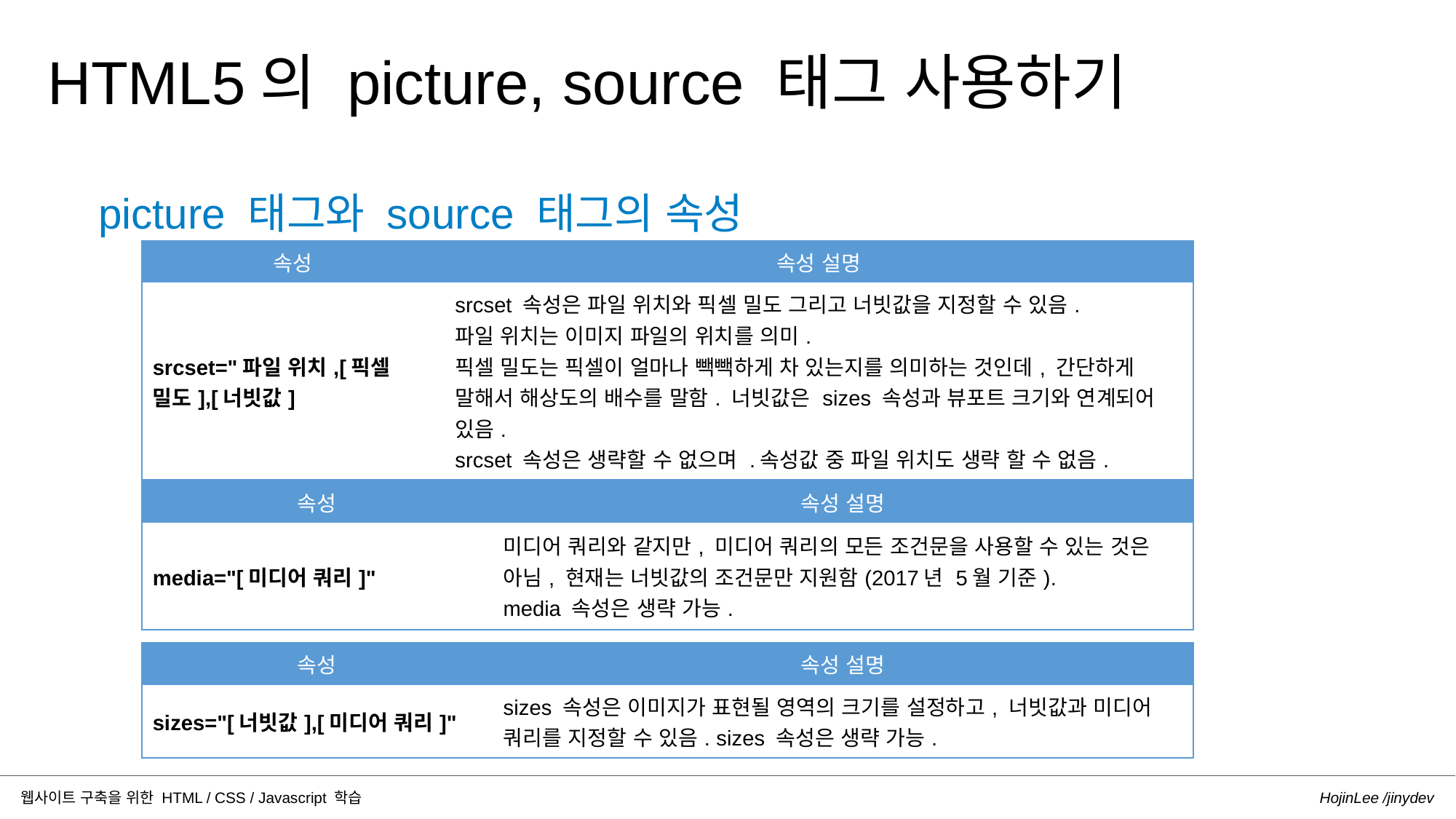

HTML5의 picture, source 태그 사용하기
picture 태그와 source 태그의 속성
| 속성 | 속성 설명 |
| --- | --- |
| srcset="파일 위치,[픽셀 밀도],[너빗값] | srcset 속성은 파일 위치와 픽셀 밀도 그리고 너빗값을 지정할 수 있음. 파일 위치는 이미지 파일의 위치를 의미. 픽셀 밀도는 픽셀이 얼마나 빽빽하게 차 있는지를 의미하는 것인데, 간단하게 말해서 해상도의 배수를 말함. 너빗값은 sizes 속성과 뷰포트 크기와 연계되어 있음. srcset 속성은 생략할 수 없으며 .속성값 중 파일 위치도 생략 할 수 없음. |
| 속성 | 속성 설명 |
| --- | --- |
| media="[미디어 쿼리]" | 미디어 쿼리와 같지만, 미디어 쿼리의 모든 조건문을 사용할 수 있는 것은 아님, 현재는 너빗값의 조건문만 지원함(2017년 5월 기준). media 속성은 생략 가능. |
| 속성 | 속성 설명 |
| --- | --- |
| sizes="[너빗값],[미디어 쿼리]" | sizes 속성은 이미지가 표현될 영역의 크기를 설정하고, 너빗값과 미디어 쿼리를 지정할 수 있음. sizes 속성은 생략 가능. |
HojinLee /jinydev
웹사이트 구축을 위한 HTML / CSS / Javascript 학습